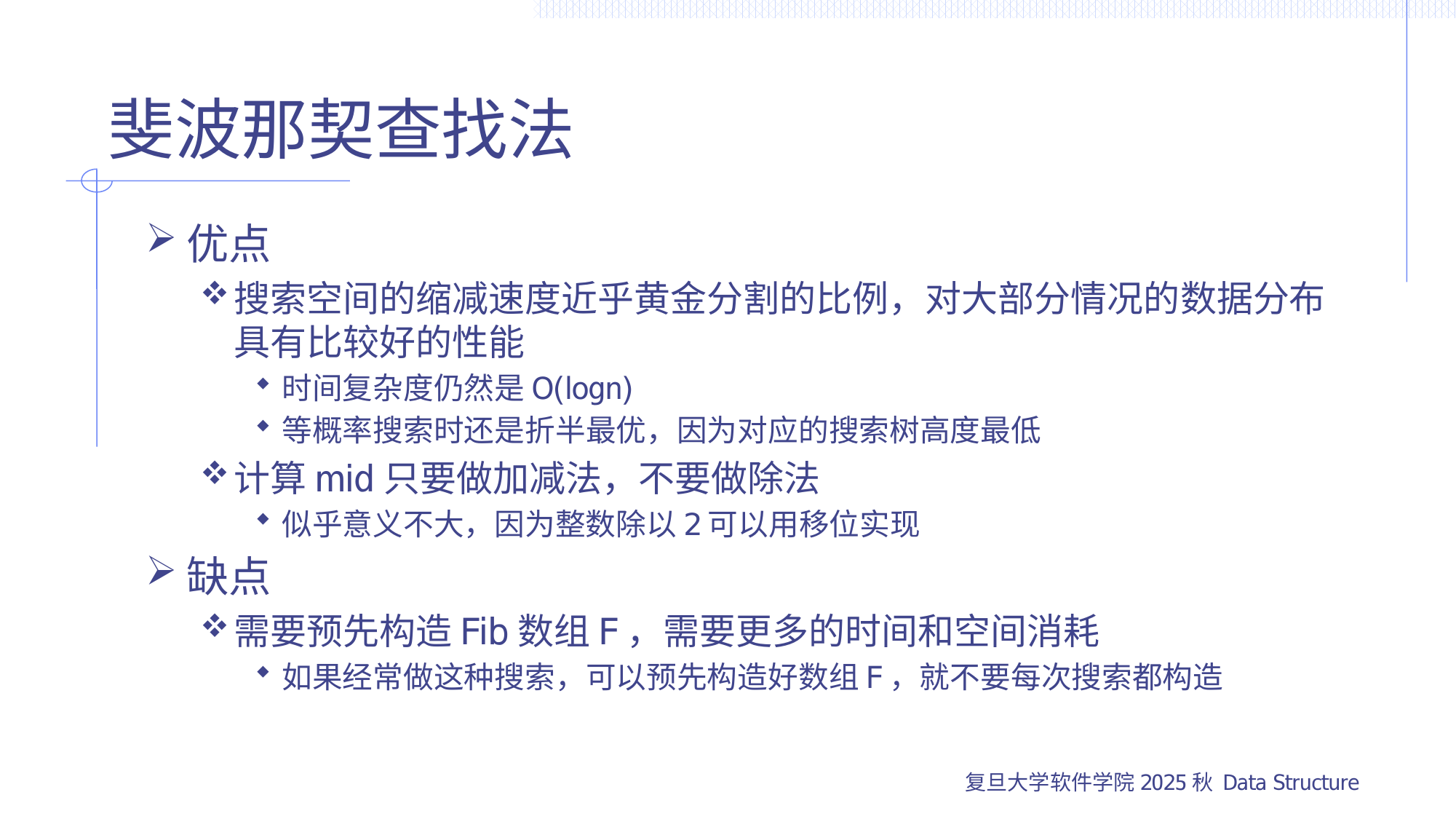

# 斐波那契查找法
优点
搜索空间的缩减速度近乎黄金分割的比例，对大部分情况的数据分布具有比较好的性能
时间复杂度仍然是O(logn)
等概率搜索时还是折半最优，因为对应的搜索树高度最低
计算mid只要做加减法，不要做除法
似乎意义不大，因为整数除以2可以用移位实现
缺点
需要预先构造Fib数组F，需要更多的时间和空间消耗
如果经常做这种搜索，可以预先构造好数组F，就不要每次搜索都构造